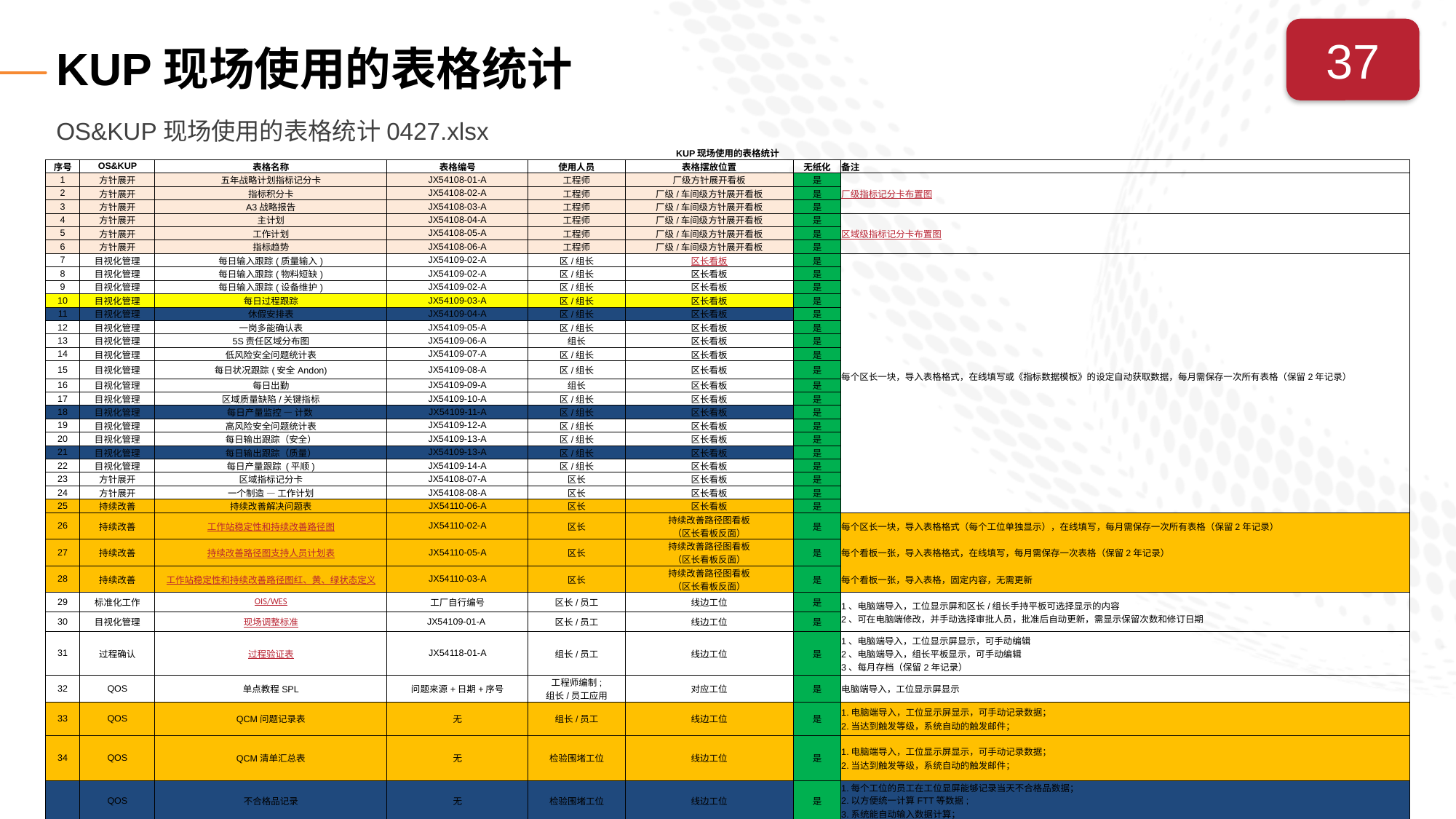

# KUP现场使用的表格统计
37
OS&KUP现场使用的表格统计0427.xlsx
| KUP现场使用的表格统计 |  |  |  |  |  |  |  |
| --- | --- | --- | --- | --- | --- | --- | --- |
| 序号 | OS&KUP | 表格名称 | 表格编号 | 使用人员 | 表格摆放位置 | 无纸化 | 备注 |
| 1 | 方针展开 | 五年战略计划指标记分卡 | JX54108-01-A | 工程师 | 厂级方针展开看板 | 是 | 厂级指标记分卡布置图 |
| 2 | 方针展开 | 指标积分卡 | JX54108-02-A | 工程师 | 厂级/车间级方针展开看板 | 是 |  |
| 3 | 方针展开 | A3战略报告 | JX54108-03-A | 工程师 | 厂级/车间级方针展开看板 | 是 |  |
| 4 | 方针展开 | 主计划 | JX54108-04-A | 工程师 | 厂级/车间级方针展开看板 | 是 | 区域级指标记分卡布置图 |
| 5 | 方针展开 | 工作计划 | JX54108-05-A | 工程师 | 厂级/车间级方针展开看板 | 是 |  |
| 6 | 方针展开 | 指标趋势 | JX54108-06-A | 工程师 | 厂级/车间级方针展开看板 | 是 |  |
| 7 | 目视化管理 | 每日输入跟踪(质量输入) | JX54109-02-A | 区/组长 | 区长看板 | 是 | 每个区长一块，导入表格格式，在线填写或《指标数据模板》的设定自动获取数据，每月需保存一次所有表格（保留2年记录） |
| 8 | 目视化管理 | 每日输入跟踪(物料短缺) | JX54109-02-A | 区/组长 | 区长看板 | 是 |  |
| 9 | 目视化管理 | 每日输入跟踪(设备维护) | JX54109-02-A | 区/组长 | 区长看板 | 是 |  |
| 10 | 目视化管理 | 每日过程跟踪 | JX54109-03-A | 区/组长 | 区长看板 | 是 |  |
| 11 | 目视化管理 | 休假安排表 | JX54109-04-A | 区/组长 | 区长看板 | 是 |  |
| 12 | 目视化管理 | 一岗多能确认表 | JX54109-05-A | 区/组长 | 区长看板 | 是 |  |
| 13 | 目视化管理 | 5S责任区域分布图 | JX54109-06-A | 组长 | 区长看板 | 是 |  |
| 14 | 目视化管理 | 低风险安全问题统计表 | JX54109-07-A | 区/组长 | 区长看板 | 是 |  |
| 15 | 目视化管理 | 每日状况跟踪(安全Andon) | JX54109-08-A | 区/组长 | 区长看板 | 是 |  |
| 16 | 目视化管理 | 每日出勤 | JX54109-09-A | 组长 | 区长看板 | 是 |  |
| 17 | 目视化管理 | 区域质量缺陷/关键指标 | JX54109-10-A | 区/组长 | 区长看板 | 是 |  |
| 18 | 目视化管理 | 每日产量监控 — 计数 | JX54109-11-A | 区/组长 | 区长看板 | 是 |  |
| 19 | 目视化管理 | 高风险安全问题统计表 | JX54109-12-A | 区/组长 | 区长看板 | 是 |  |
| 20 | 目视化管理 | 每日输出跟踪（安全） | JX54109-13-A | 区/组长 | 区长看板 | 是 |  |
| 21 | 目视化管理 | 每日输出跟踪（质量） | JX54109-13-A | 区/组长 | 区长看板 | 是 |  |
| 22 | 目视化管理 | 每日产量跟踪 (平顺) | JX54109-14-A | 区/组长 | 区长看板 | 是 |  |
| 23 | 方针展开 | 区域指标记分卡 | JX54108-07-A | 区长 | 区长看板 | 是 |  |
| 24 | 方针展开 | 一个制造 — 工作计划 | JX54108-08-A | 区长 | 区长看板 | 是 |  |
| 25 | 持续改善 | 持续改善解决问题表 | JX54110-06-A | 区长 | 区长看板 | 是 |  |
| 26 | 持续改善 | 工作站稳定性和持续改善路径图 | JX54110-02-A | 区长 | 持续改善路径图看板 （区长看板反面） | 是 | 每个区长一块，导入表格格式（每个工位单独显示），在线填写，每月需保存一次所有表格（保留2年记录） |
| 27 | 持续改善 | 持续改善路径图支持人员计划表 | JX54110-05-A | 区长 | 持续改善路径图看板 （区长看板反面） | 是 | 每个看板一张，导入表格格式，在线填写，每月需保存一次表格（保留2年记录） |
| 28 | 持续改善 | 工作站稳定性和持续改善路径图红、黄、绿状态定义 | JX54110-03-A | 区长 | 持续改善路径图看板 （区长看板反面） | 是 | 每个看板一张，导入表格，固定内容，无需更新 |
| 29 | 标准化工作 | OIS/WES | 工厂自行编号 | 区长/员工 | 线边工位 | 是 | 1、电脑端导入，工位显示屏和区长/组长手持平板可选择显示的内容 2、可在电脑端修改，并手动选择审批人员，批准后自动更新，需显示保留次数和修订日期 |
| 30 | 目视化管理 | 现场调整标准 | JX54109-01-A | 区长/员工 | 线边工位 | 是 |  |
| 31 | 过程确认 | 过程验证表 | JX54118-01-A | 组长/员工 | 线边工位 | 是 | 1、电脑端导入，工位显示屏显示，可手动编辑 2、电脑端导入，组长平板显示，可手动编辑 3、每月存档（保留2年记录） |
| 32 | QOS | 单点教程SPL | 问题来源+日期+序号 | 工程师编制; 组长/员工应用 | 对应工位 | 是 | 电脑端导入，工位显示屏显示 |
| 33 | QOS | QCM问题记录表 | 无 | 组长/员工 | 线边工位 | 是 | 1.电脑端导入，工位显示屏显示，可手动记录数据； 2.当达到触发等级，系统自动的触发邮件； |
| 34 | QOS | QCM清单汇总表 | 无 | 检验围堵工位 | 线边工位 | 是 | 1.电脑端导入，工位显示屏显示，可手动记录数据； 2.当达到触发等级，系统自动的触发邮件； |
|  | QOS | 不合格品记录 | 无 | 检验围堵工位 | 线边工位 | 是 | 1.每个工位的员工在工位显屏能够记录当天不合格品数据； 2.以方便统一计算FTT等数据; 3.系统能自动输入数据计算； |
| 34 | QOS | 变化点管理汇总表 | XL31001-04-A | 区长 | 变化点管理看板 | 是 | 1.电脑端导入，工位显示屏显示，可手动记录数据； 2.当达到触发等级，系统自动的触发邮件； |
| 35 | QOS | 变化点管理问题表 | XL31001-03-A | 区长 | 变化点管理看板 | 是 | 电脑端导入，工位显示屏显示，可手动记录数据； |